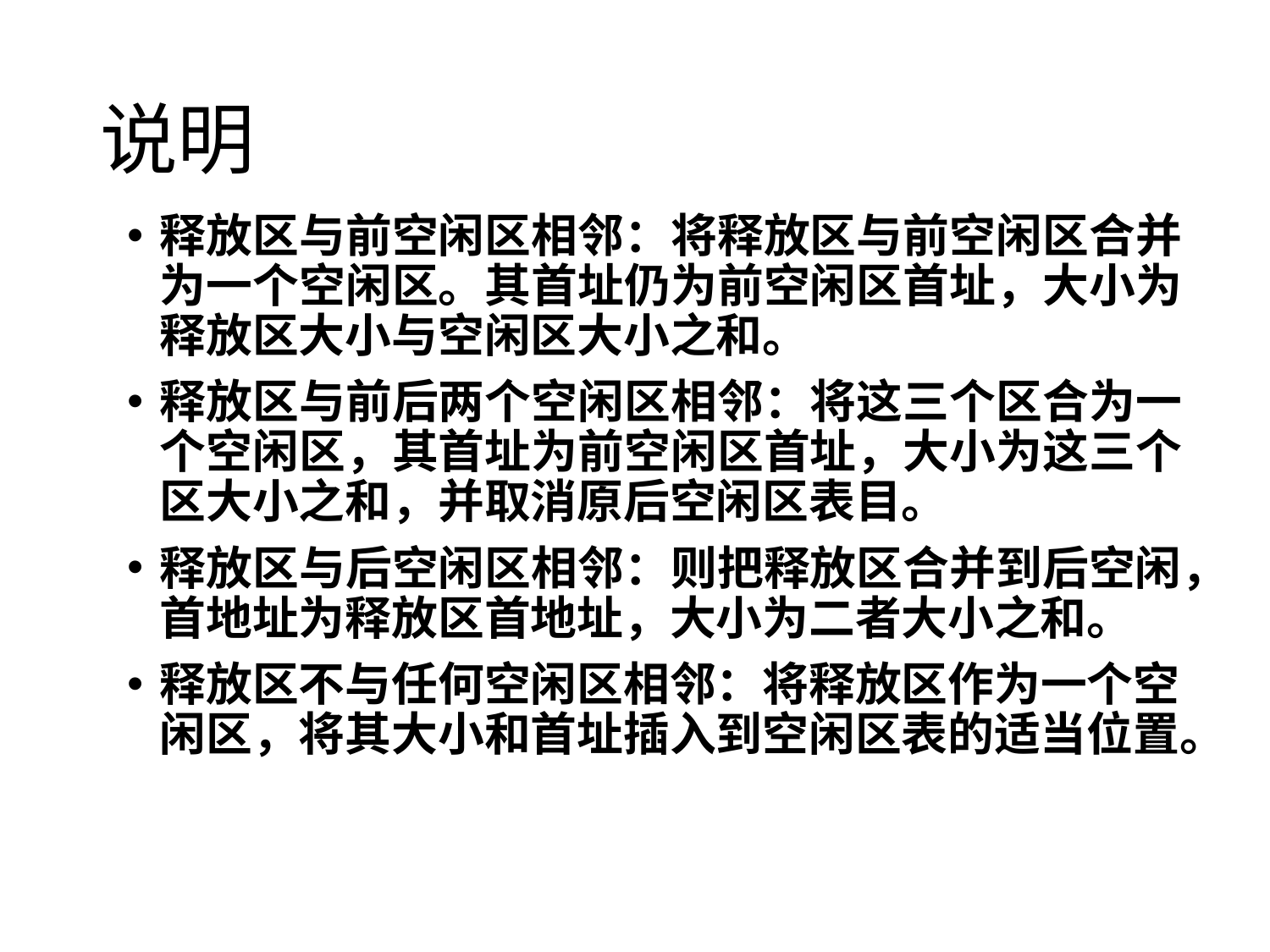

# 说明
释放区与前空闲区相邻：将释放区与前空闲区合并为一个空闲区。其首址仍为前空闲区首址，大小为释放区大小与空闲区大小之和。
释放区与前后两个空闲区相邻：将这三个区合为一个空闲区，其首址为前空闲区首址，大小为这三个区大小之和，并取消原后空闲区表目。
释放区与后空闲区相邻：则把释放区合并到后空闲，首地址为释放区首地址，大小为二者大小之和。
释放区不与任何空闲区相邻：将释放区作为一个空闲区，将其大小和首址插入到空闲区表的适当位置。